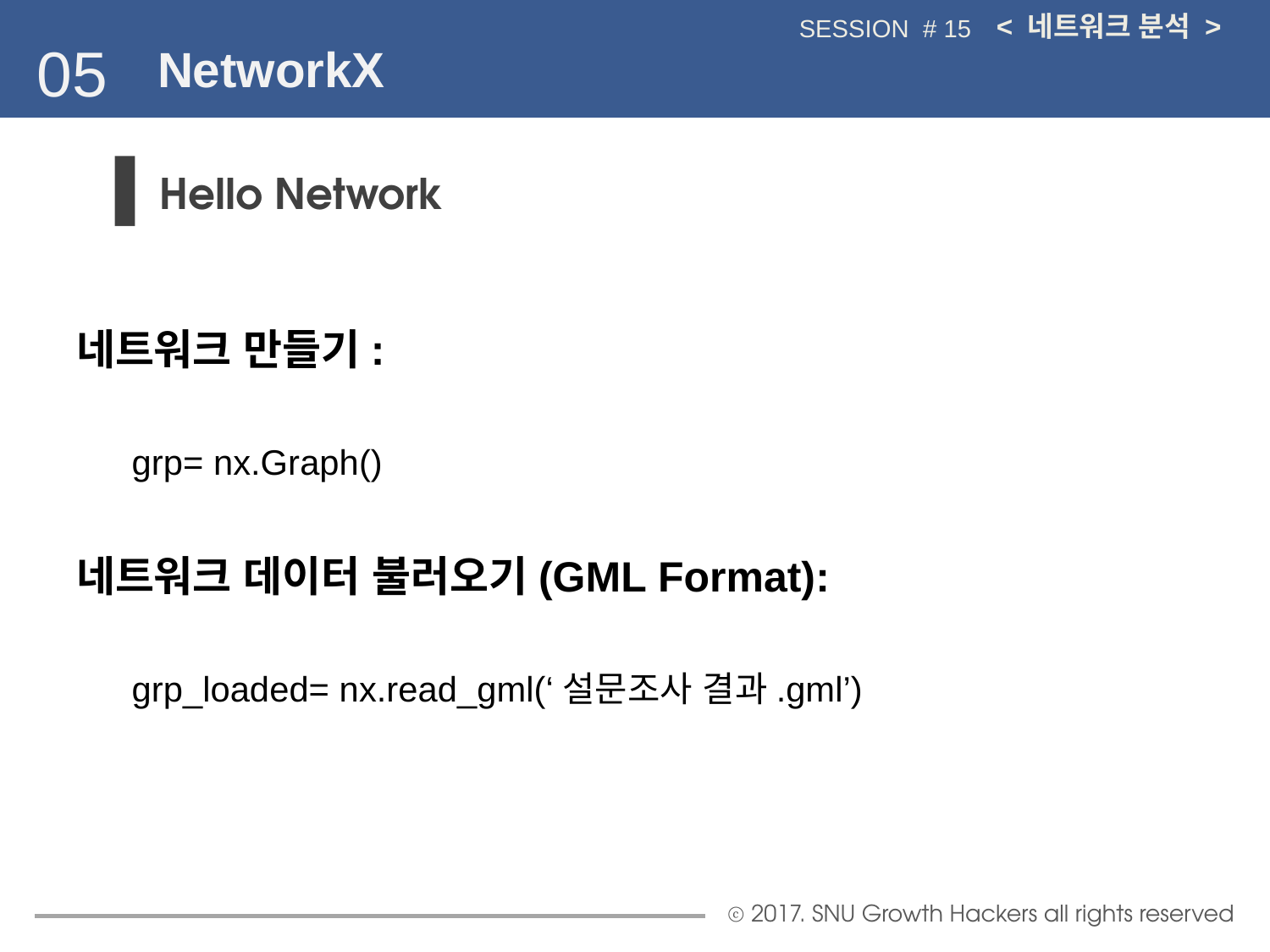

< 네트워크 분석 >
SESSION  # 15
05
NetworkX

Hello Network
네트워크 만들기:

grp= nx.Graph()

네트워크 데이터 불러오기(GML Format):

grp_loaded= nx.read_gml(‘설문조사 결과.gml’)

ⓒ 2017. SNU Growth Hackers all rights reserved